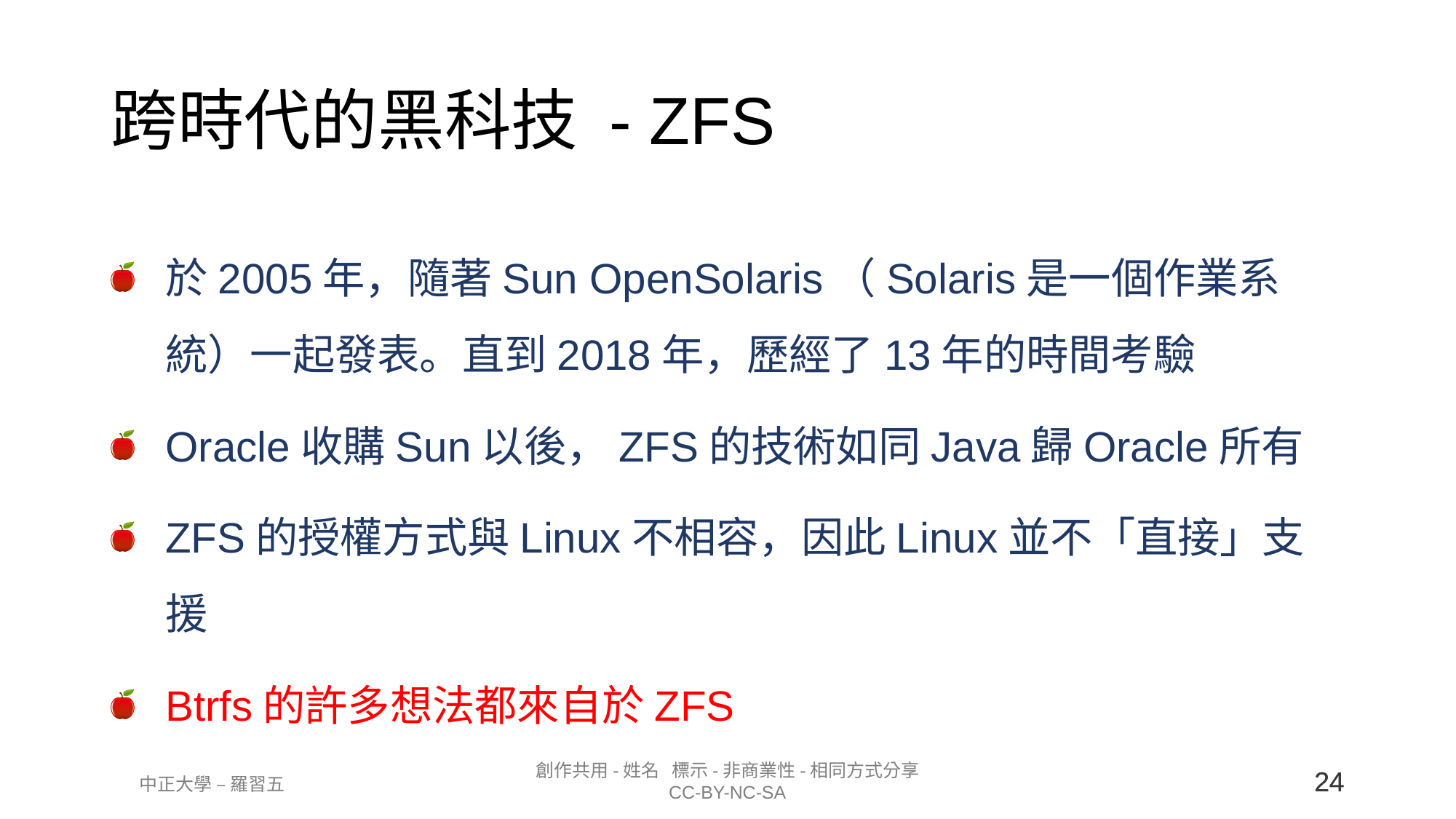

# 跨時代的黑科技 - ZFS
於2005年，隨著Sun OpenSolaris（Solaris是一個作業系統）一起發表。直到2018年，歷經了13年的時間考驗
Oracle收購Sun以後，ZFS的技術如同Java歸Oracle所有
ZFS的授權方式與Linux不相容，因此Linux並不「直接」支援
Btrfs的許多想法都來自於ZFS